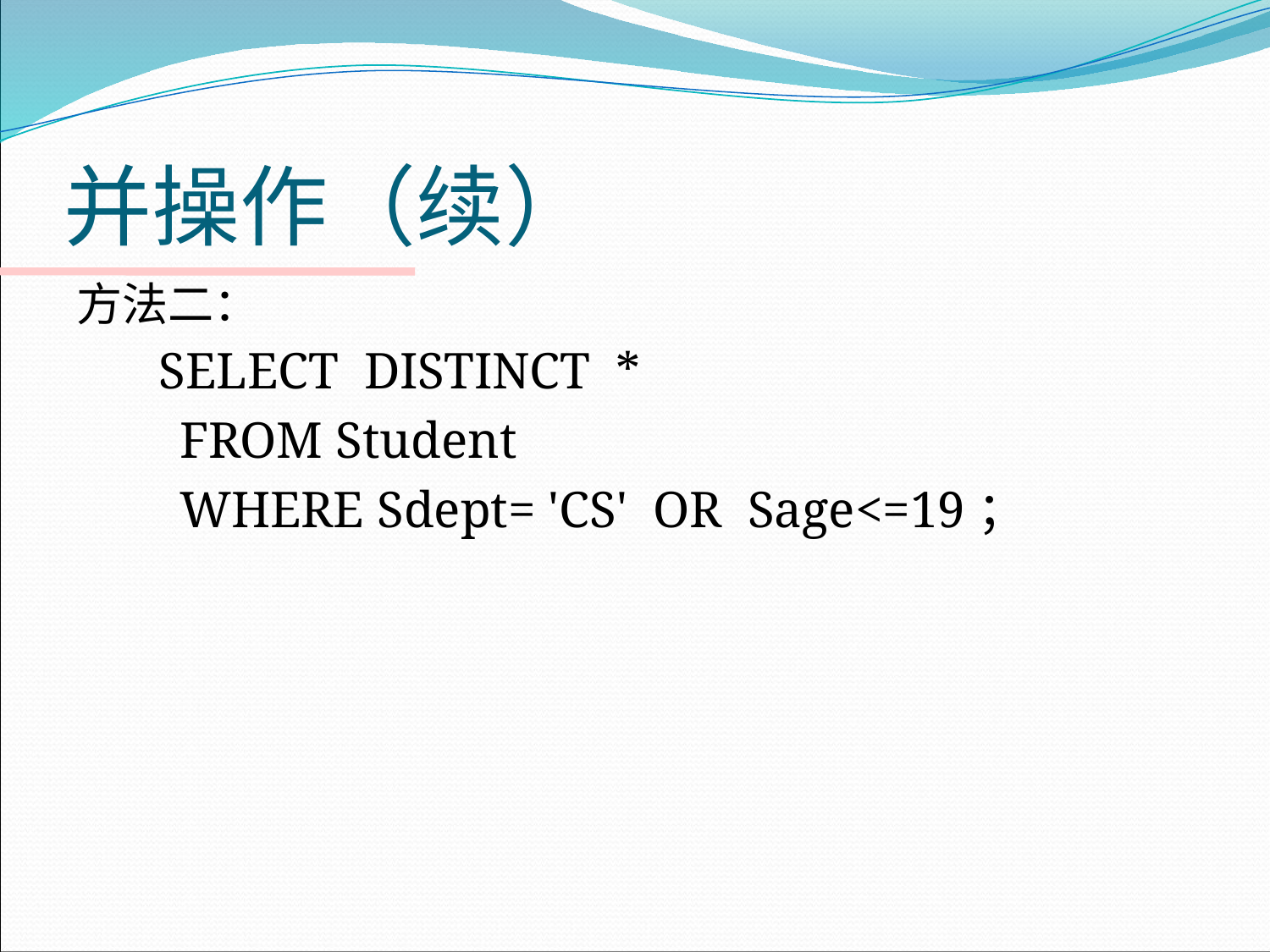

# 并操作（续）
方法二：
       SELECT  DISTINCT  *
        FROM Student
        WHERE Sdept= 'CS'  OR  Sage<=19；

336